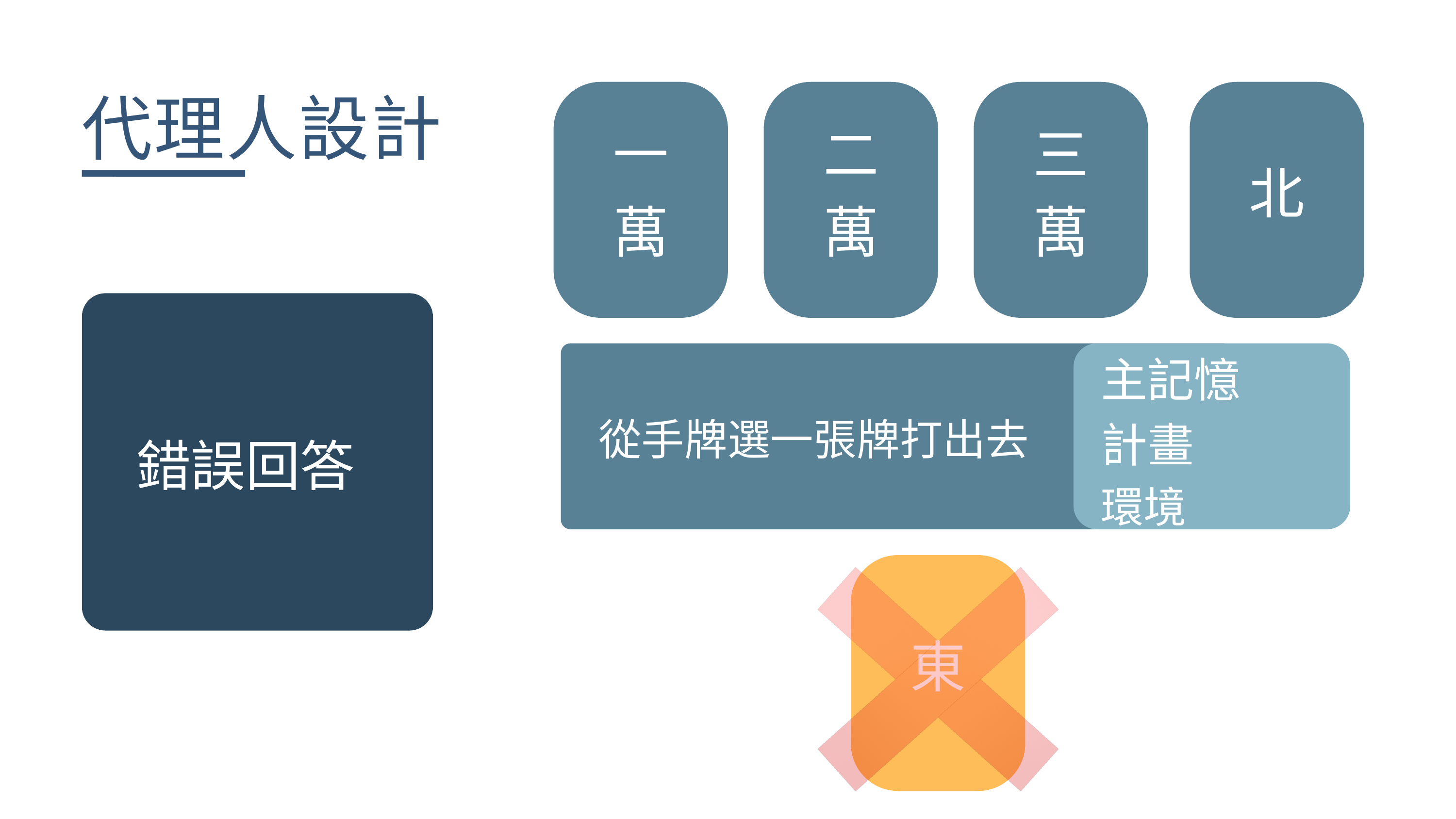

代理人設計

一
萬

二
萬

三
萬

北

主記憶
計畫
環境

從手牌選一張牌打出去
錯誤回答

東